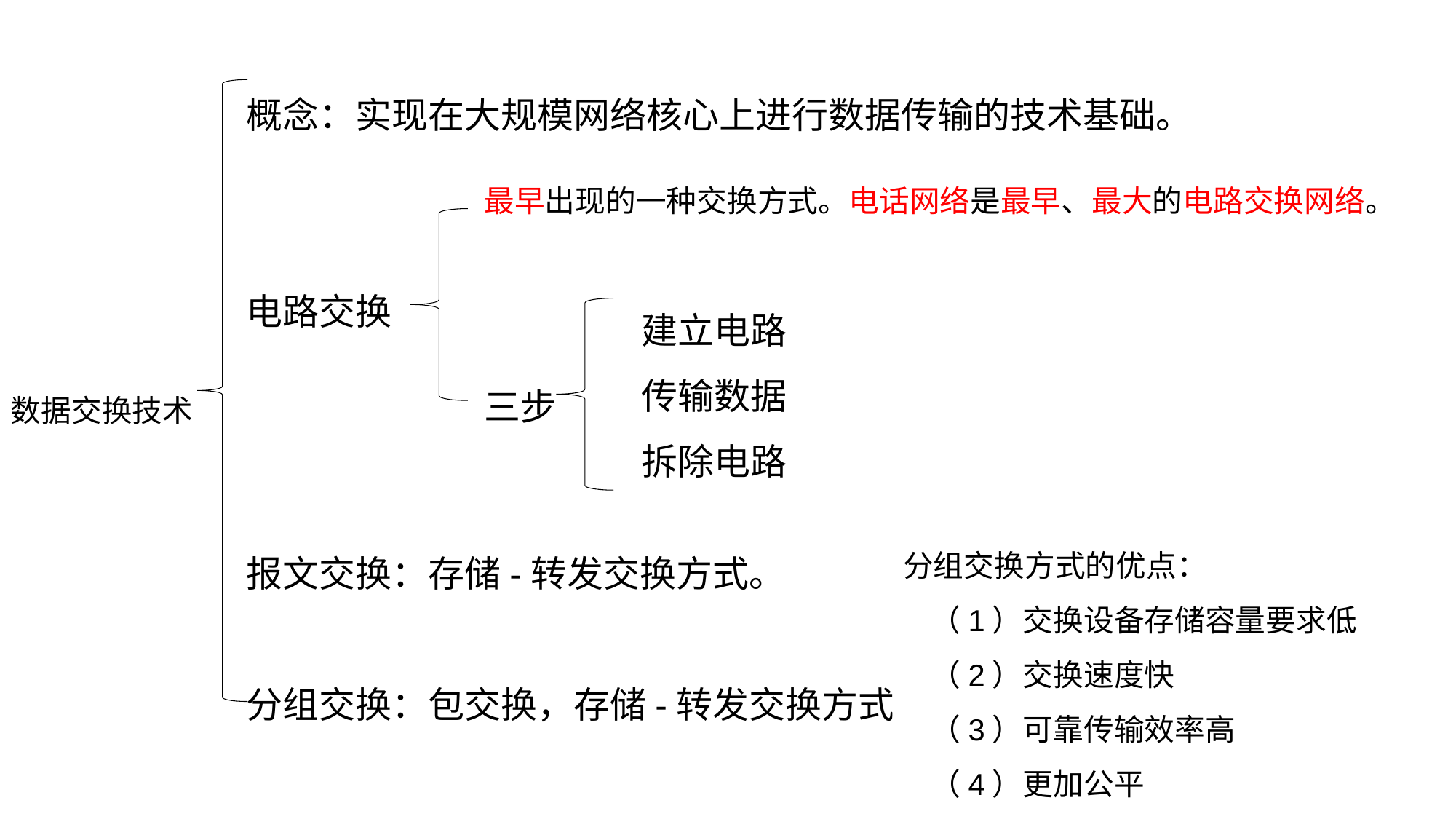

概念：实现在大规模网络核心上进行数据传输的技术基础。

电路交换

报文交换：存储-转发交换方式。

分组交换：包交换，存储-转发交换方式。

最早出现的一种交换方式。电话网络是最早、最大的电路交换网络。

建立电路
传输数据
拆除电路

三步
数据交换技术
分组交换方式的优点：
   （1）交换设备存储容量要求低
   （2）交换速度快
   （3）可靠传输效率高
   （4）更加公平